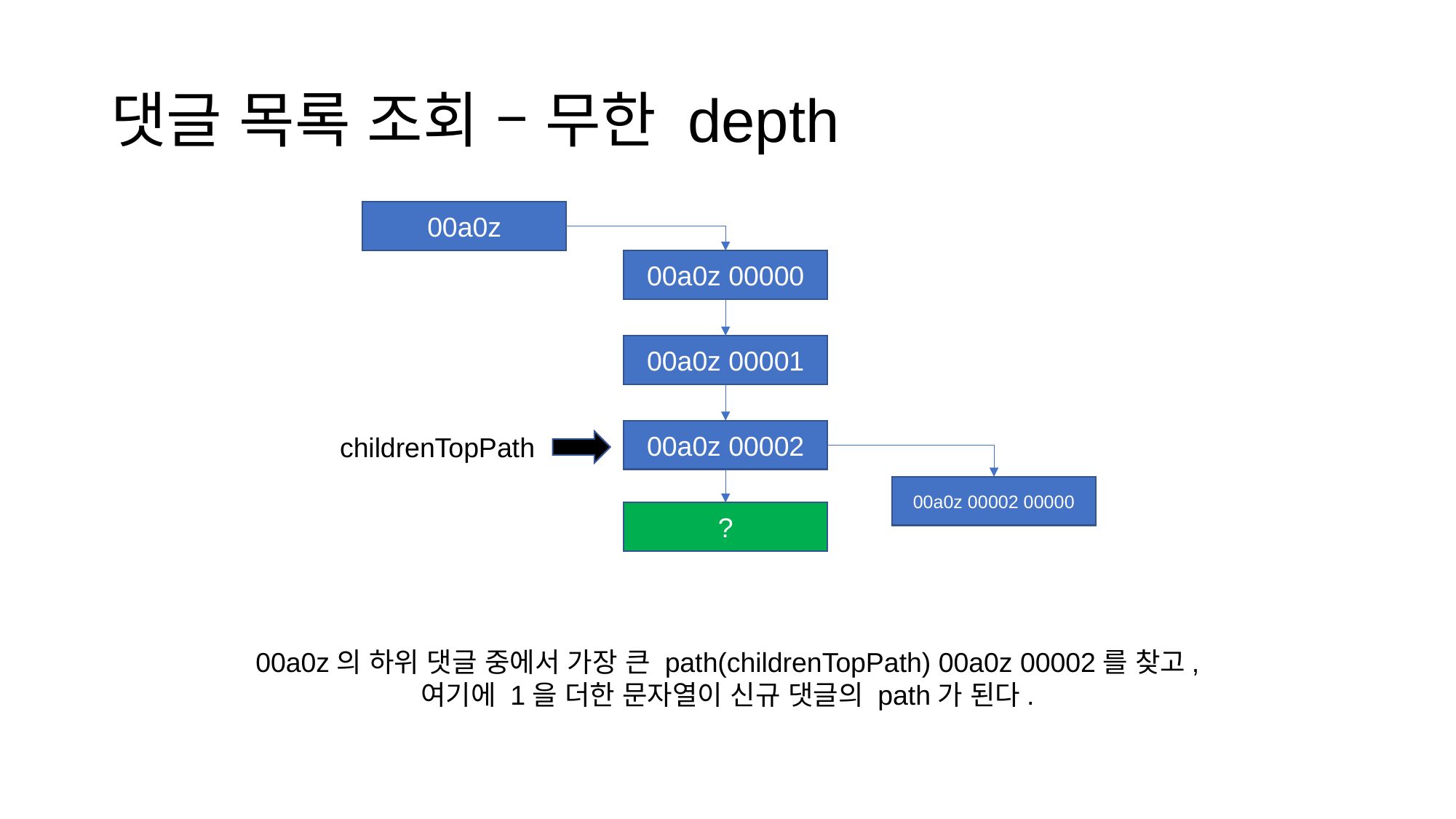

# 댓글 목록 조회 – 무한 depth
00a0z
00a0z 00000
00a0z 00001
00a0z 00002
childrenTopPath

00a0z 00002 00000
?
00a0z의 하위 댓글 중에서 가장 큰 path(childrenTopPath) 00a0z 00002를 찾고,
여기에 1을 더한 문자열이 신규 댓글의 path가 된다.